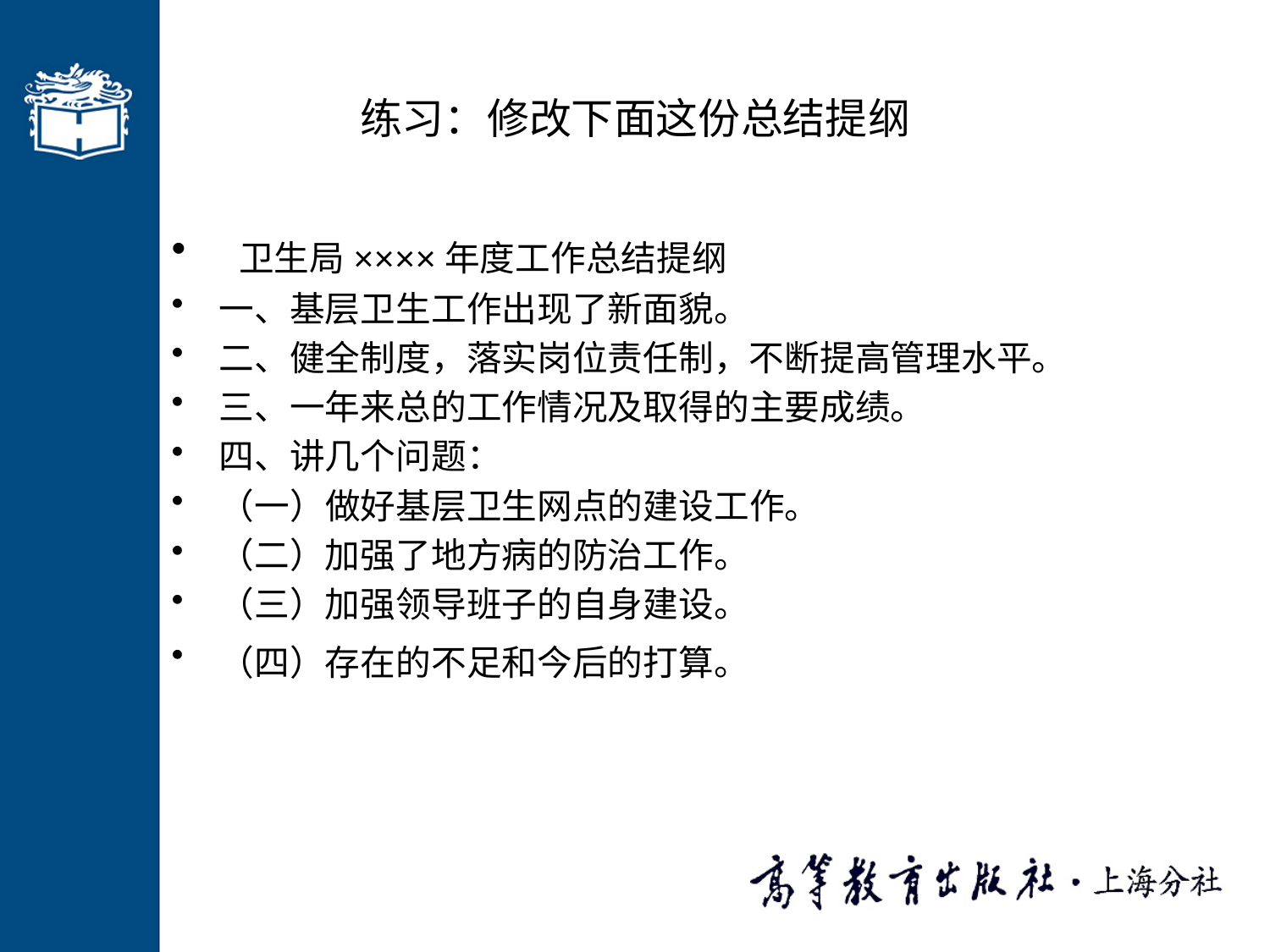

# 练习：修改下面这份总结提纲
 卫生局××××年度工作总结提纲
一、基层卫生工作出现了新面貌。
二、健全制度，落实岗位责任制，不断提高管理水平。
三、一年来总的工作情况及取得的主要成绩。
四、讲几个问题：
（一）做好基层卫生网点的建设工作。
（二）加强了地方病的防治工作。
（三）加强领导班子的自身建设。
（四）存在的不足和今后的打算。